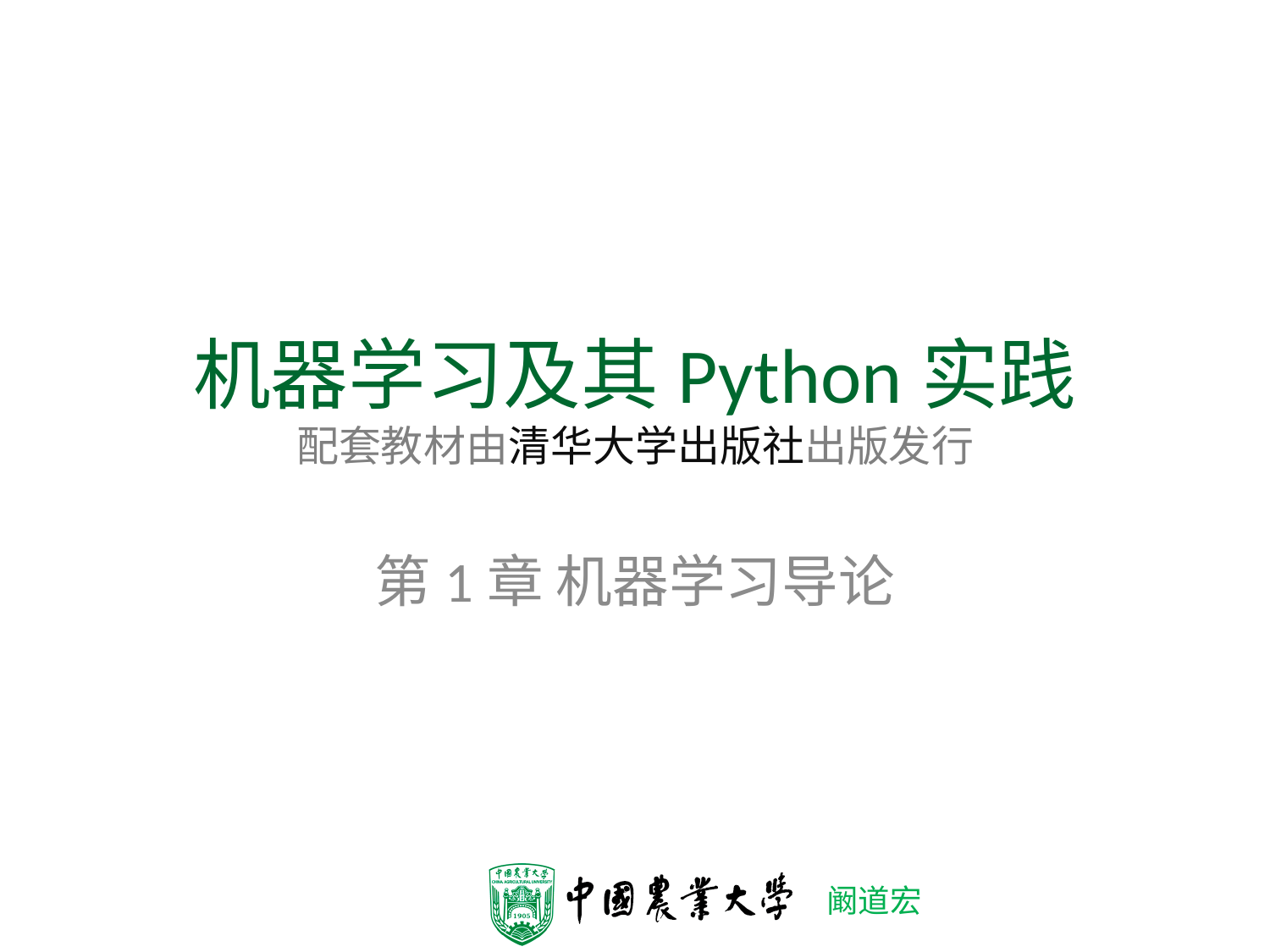

# 机器学习及其Python实践 配套教材由清华大学出版社出版发行
第1章 机器学习导论